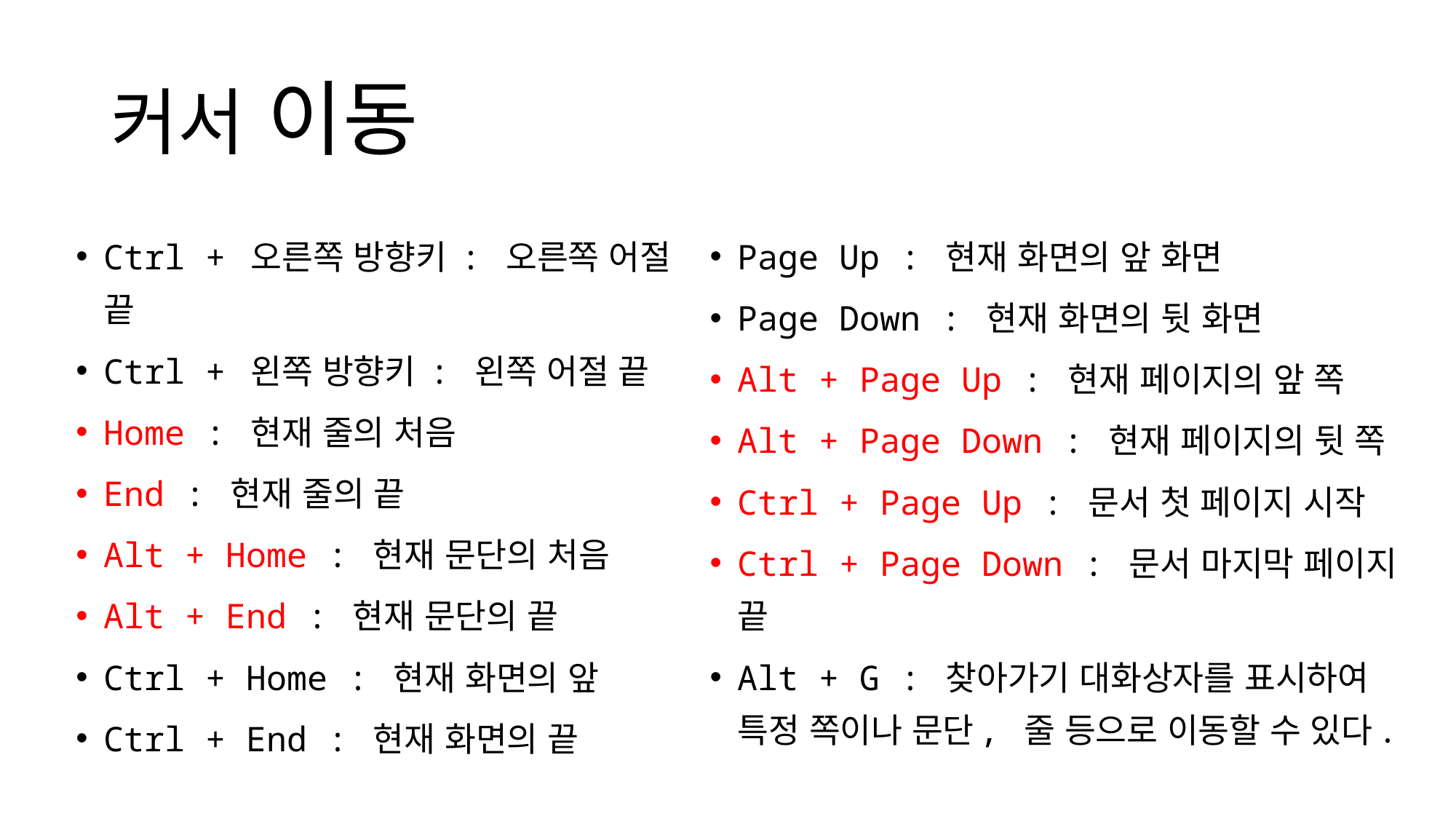

# 커서 이동
Ctrl + 오른쪽 방향키 : 오른쪽 어절 끝
Ctrl + 왼쪽 방향키 : 왼쪽 어절 끝
Home : 현재 줄의 처음
End : 현재 줄의 끝
Alt + Home : 현재 문단의 처음
Alt + End : 현재 문단의 끝
Ctrl + Home : 현재 화면의 앞
Ctrl + End : 현재 화면의 끝
Page Up : 현재 화면의 앞 화면
Page Down : 현재 화면의 뒷 화면
Alt + Page Up : 현재 페이지의 앞 쪽
Alt + Page Down : 현재 페이지의 뒷 쪽
Ctrl + Page Up : 문서 첫 페이지 시작
Ctrl + Page Down : 문서 마지막 페이지 끝
Alt + G : 찾아가기 대화상자를 표시하여 특정 쪽이나 문단, 줄 등으로 이동할 수 있다.